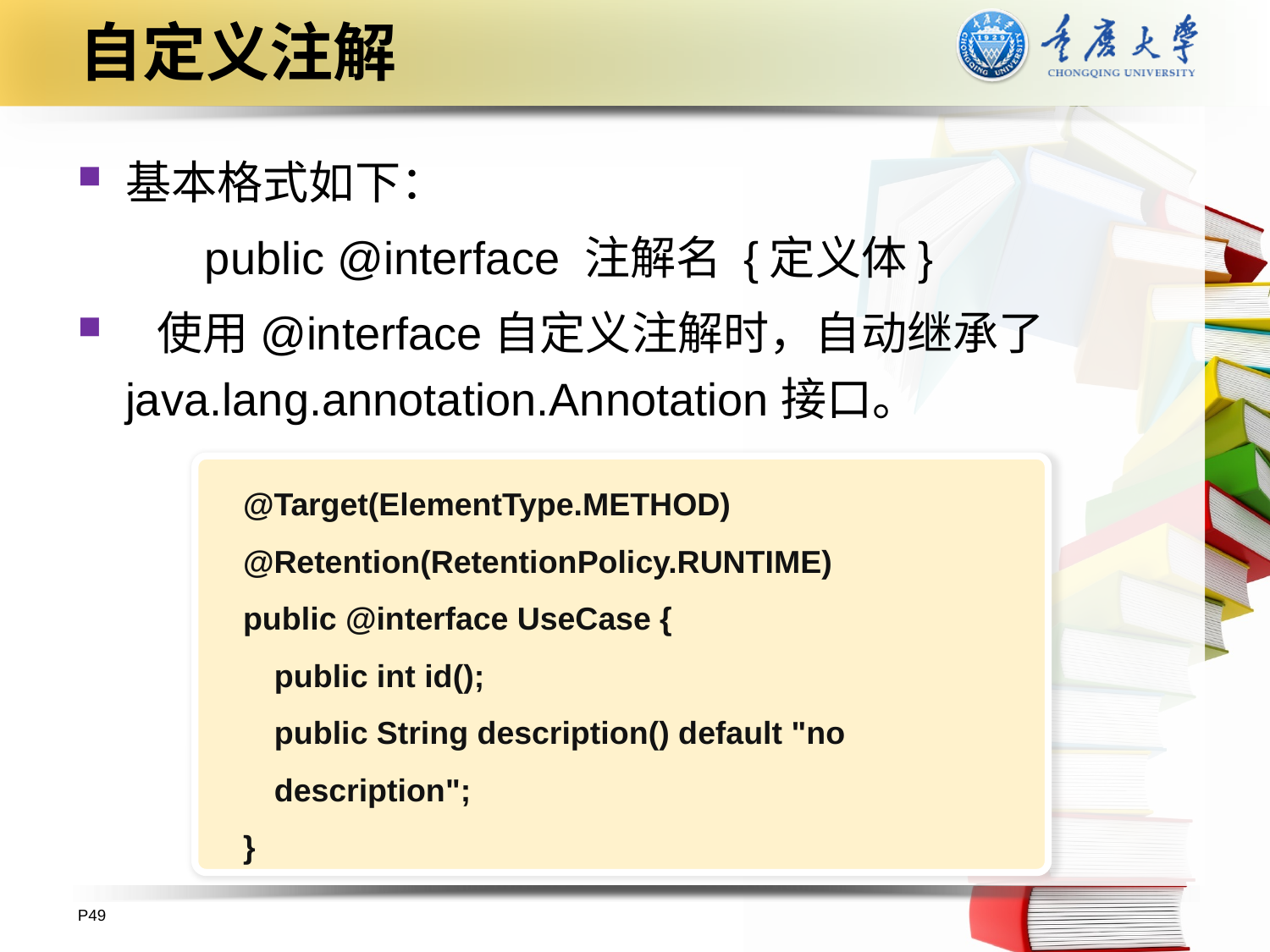

# 自定义注解
基本格式如下：
          public @interface 注解名 {定义体}
  使用@interface自定义注解时，自动继承了java.lang.annotation.Annotation接口。
@Target(ElementType.METHOD)
@Retention(RetentionPolicy.RUNTIME)
public @interface UseCase {
	public int id();
	public String description() default "no description";
}
P49